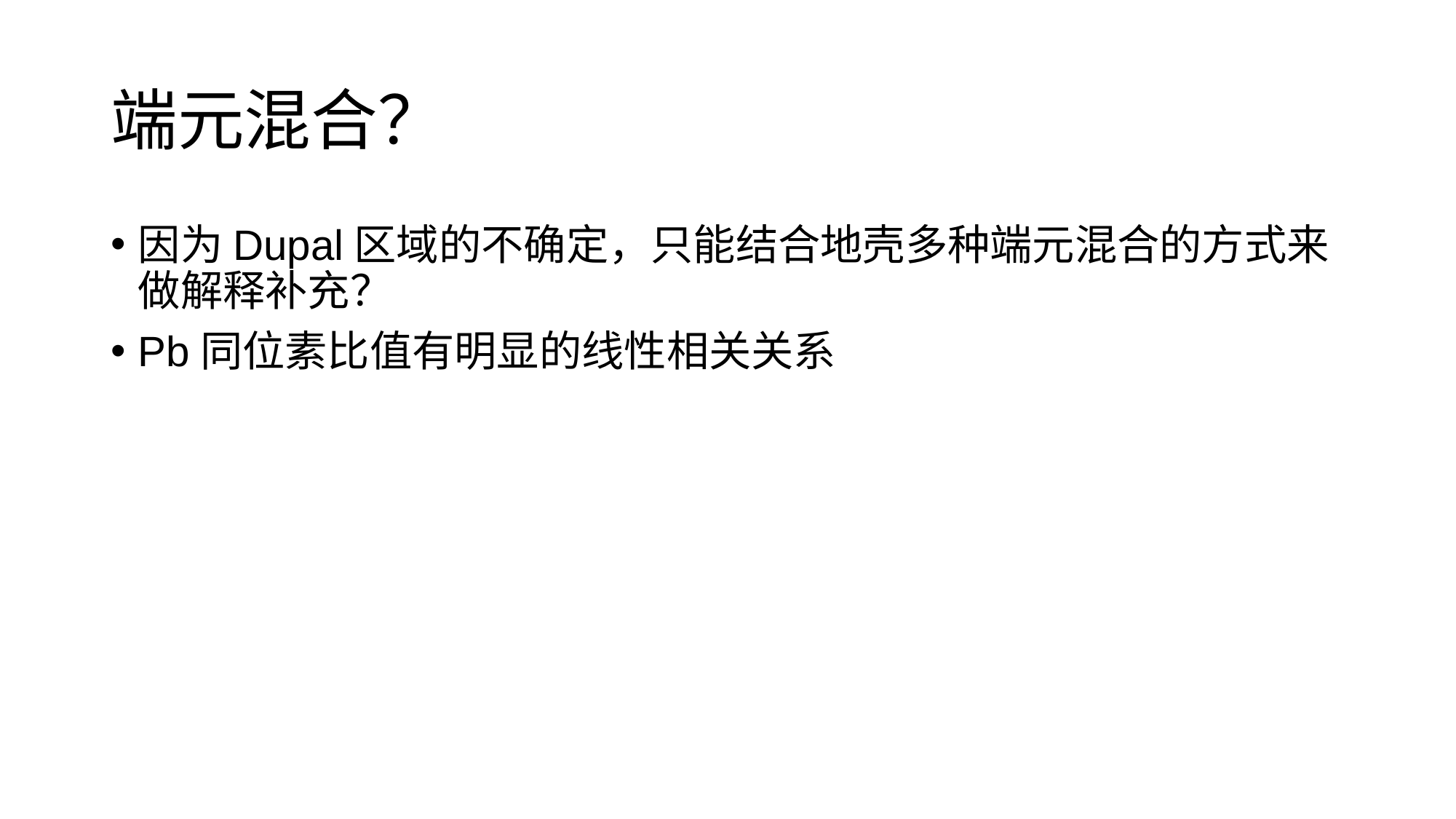

# 端元混合？
因为Dupal区域的不确定，只能结合地壳多种端元混合的方式来做解释补充？
Pb同位素比值有明显的线性相关关系